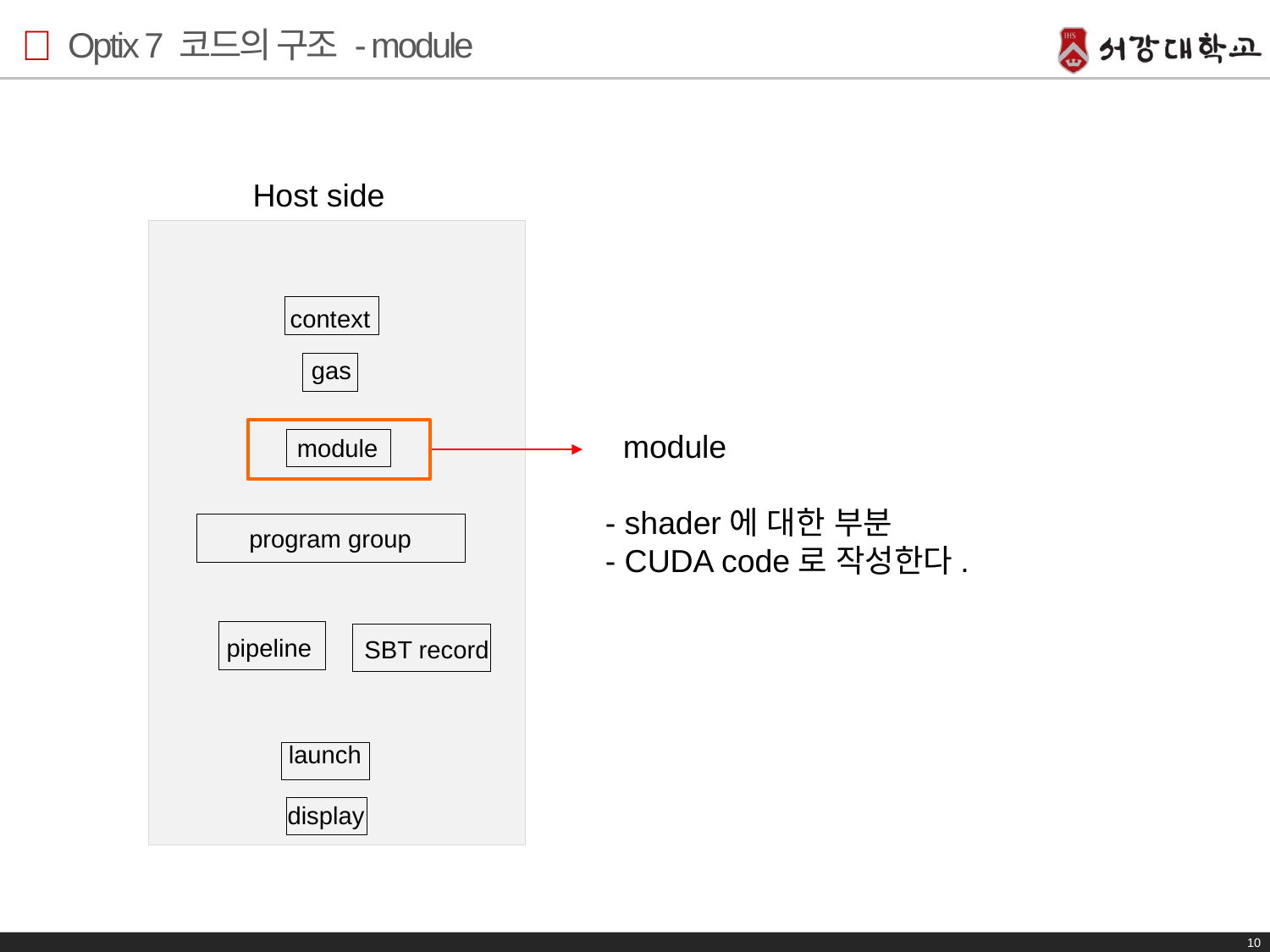

# Optix 7 코드의 구조 - module
Host side

launch
display

context
gas

module

program group

pipeline
SBT record

  module

- shader에 대한 부분
- CUDA code로 작성한다.
10